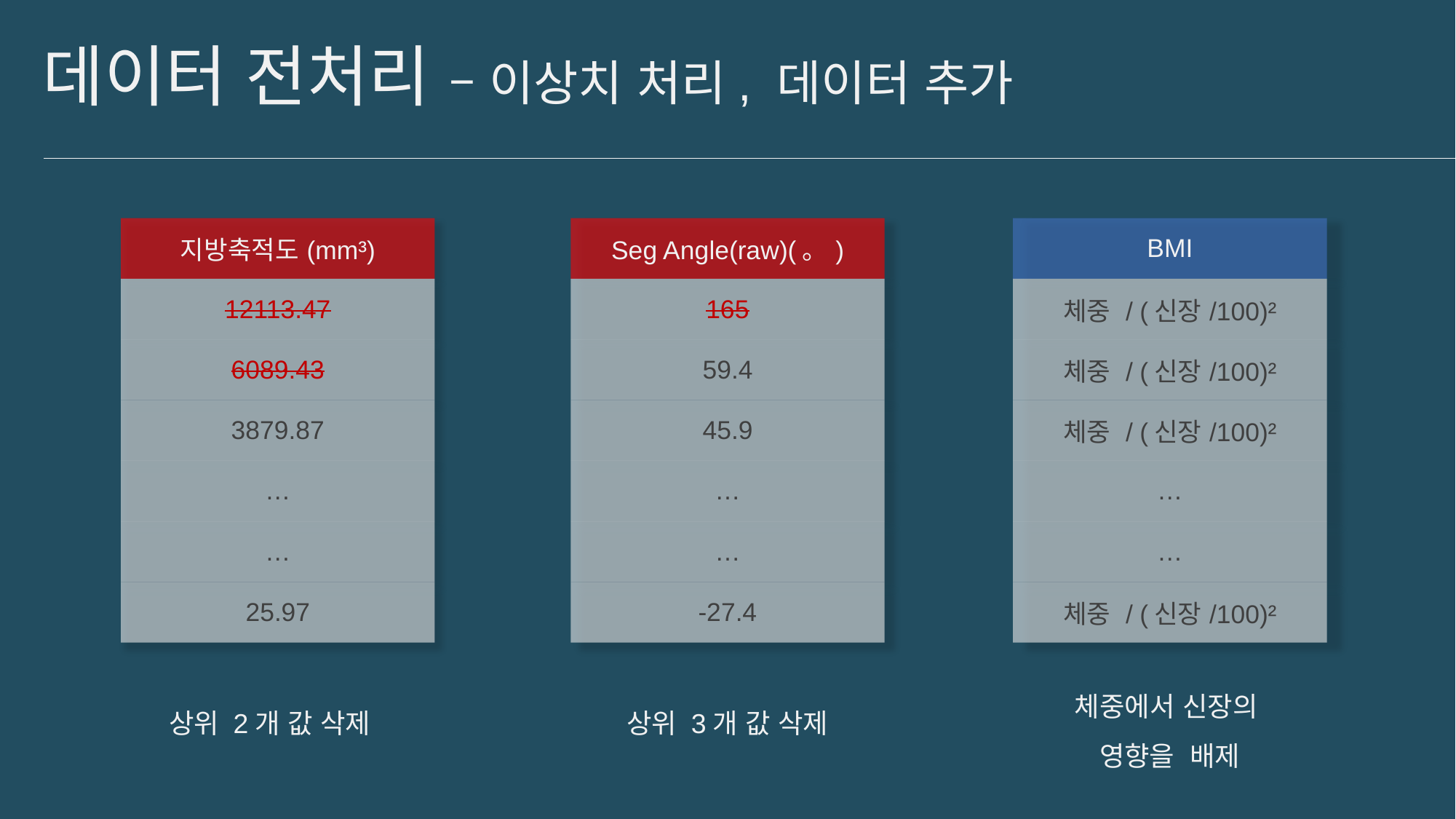

# 데이터 전처리 – 이상치 처리, 데이터 추가
| 지방축적도(mm³) |
| --- |
| 12113.47 |
| 6089.43 |
| 3879.87 |
| … |
| … |
| 25.97 |
| Seg Angle(raw)(。) |
| --- |
| 165 |
| 59.4 |
| 45.9 |
| … |
| … |
| -27.4 |
| BMI |
| --- |
| 체중 / (신장/100)² |
| 체중 / (신장/100)² |
| 체중 / (신장/100)² |
| … |
| … |
| 체중 / (신장/100)² |
체중에서 신장의
영향을  배제
상위 2개 값 삭제
상위 3개 값 삭제